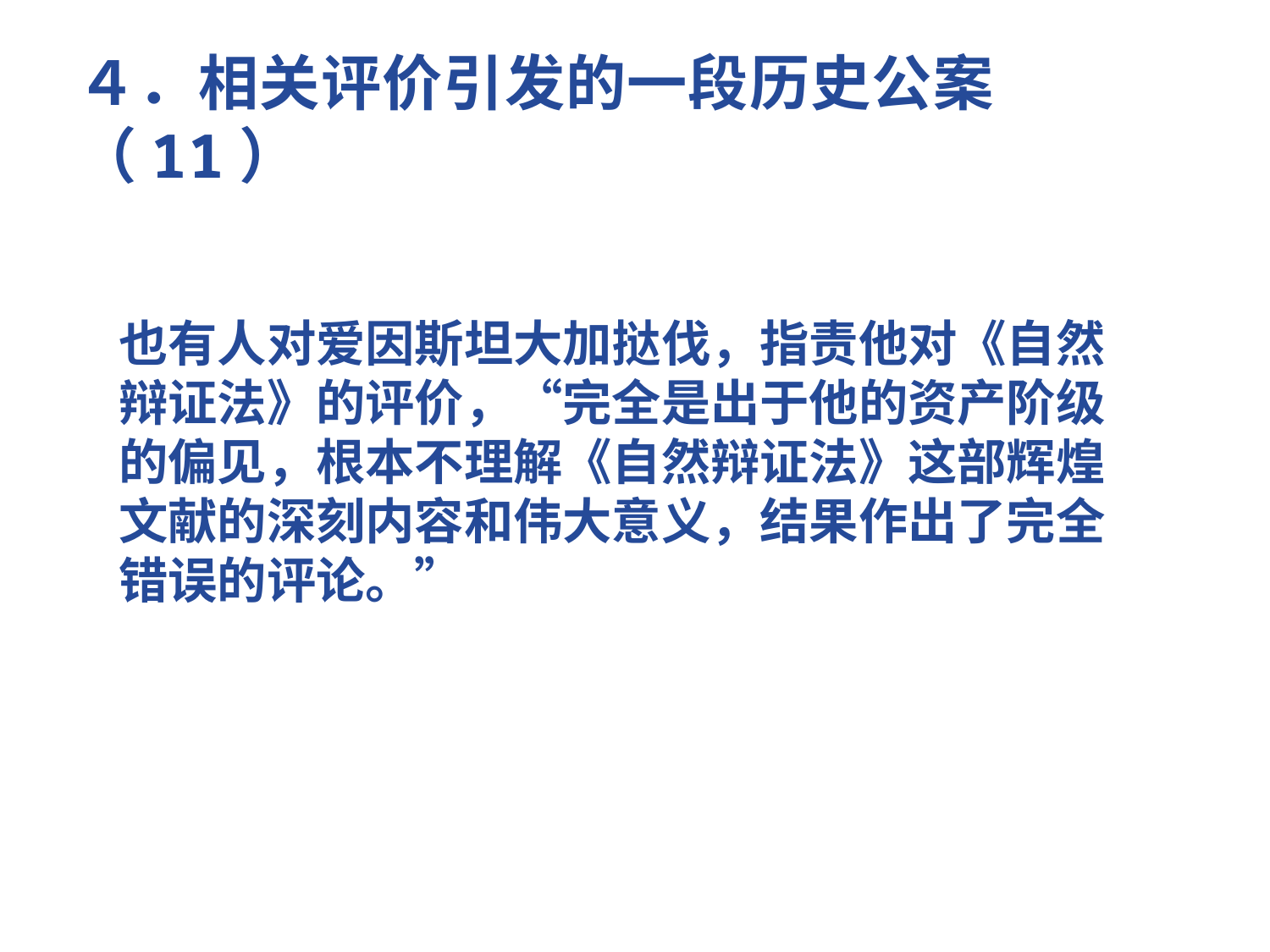

# ４．相关评价引发的一段历史公案（11）
也有人对爱因斯坦大加挞伐，指责他对《自然辩证法》的评价，“完全是出于他的资产阶级的偏见，根本不理解《自然辩证法》这部辉煌文献的深刻内容和伟大意义，结果作出了完全错误的评论。”